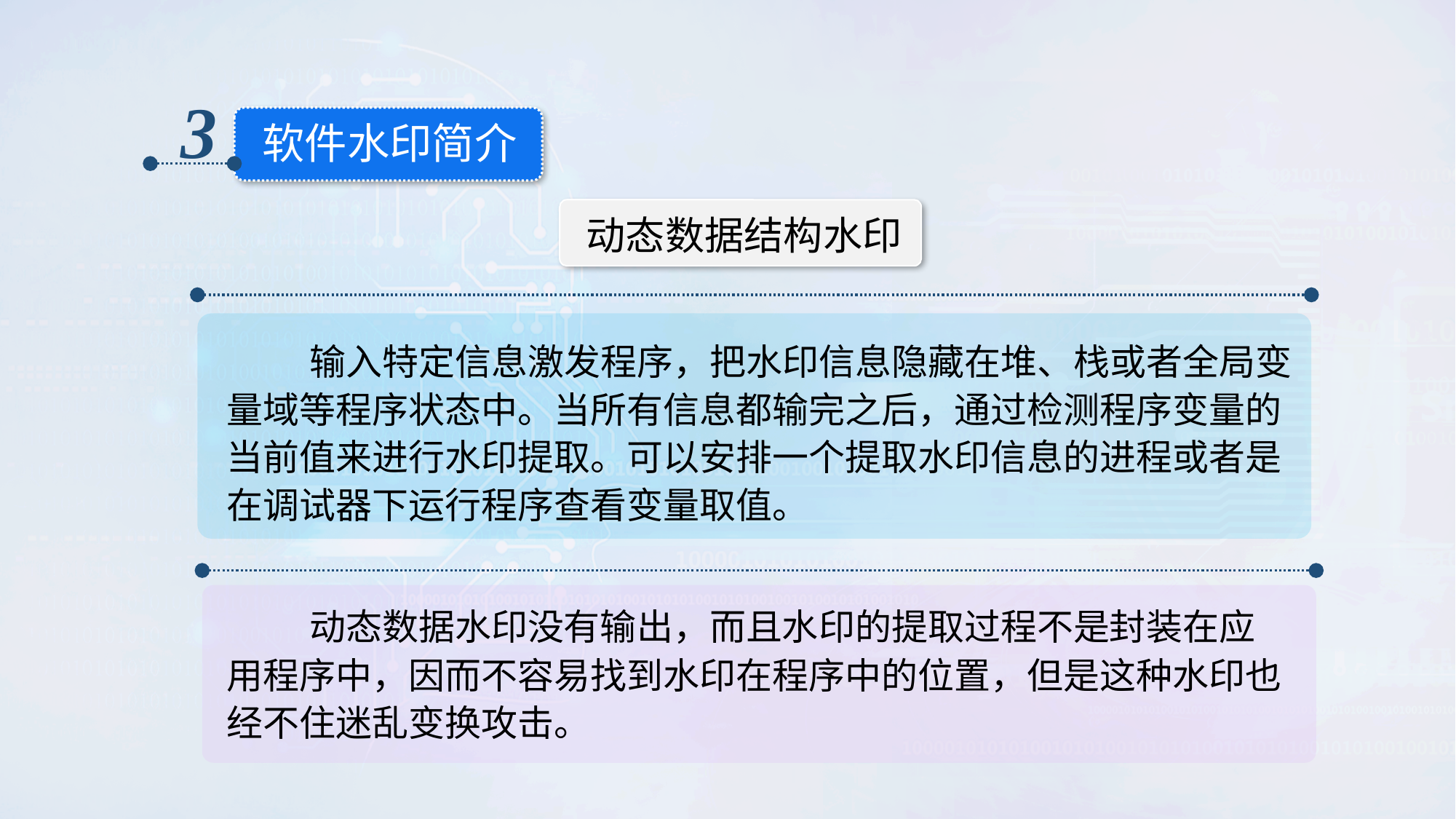

3

软件水印简介

动态数据结构水印

         输入特定信息激发程序，把水印信息隐藏在堆、栈或者全局变量域等程序状态中。当所有信息都输完之后，通过检测程序变量的当前值来进行水印提取。可以安排一个提取水印信息的进程或者是在调试器下运行程序查看变量取值。

         动态数据水印没有输出，而且水印的提取过程不是封装在应用程序中，因而不容易找到水印在程序中的位置，但是这种水印也经不住迷乱变换攻击。